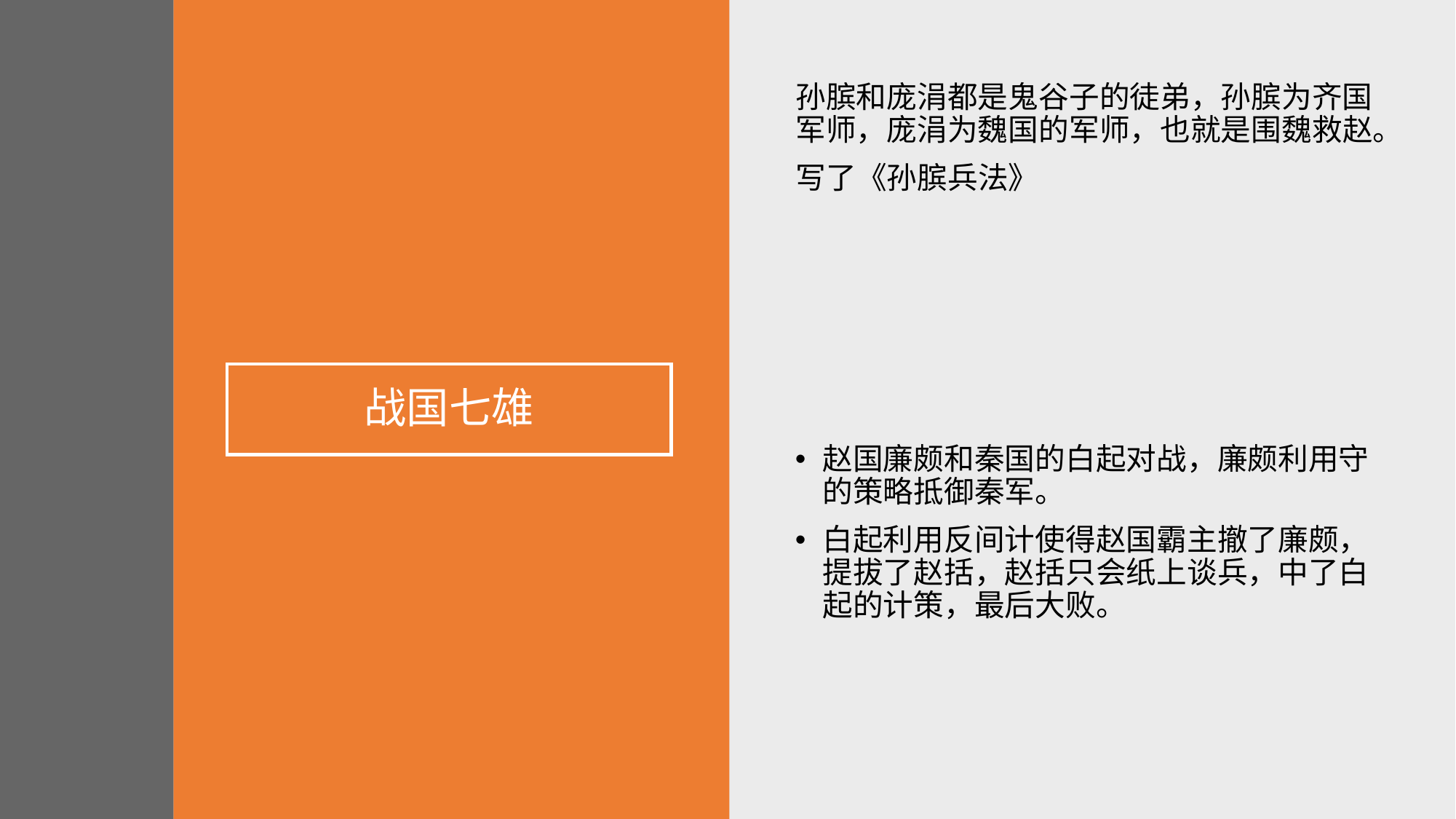

孙膑和庞涓都是鬼谷子的徒弟，孙膑为齐国军师，庞涓为魏国的军师，也就是围魏救赵。
写了《孙膑兵法》
# 战国七雄
赵国廉颇和秦国的白起对战，廉颇利用守的策略抵御秦军。
白起利用反间计使得赵国霸主撤了廉颇，提拔了赵括，赵括只会纸上谈兵，中了白起的计策，最后大败。